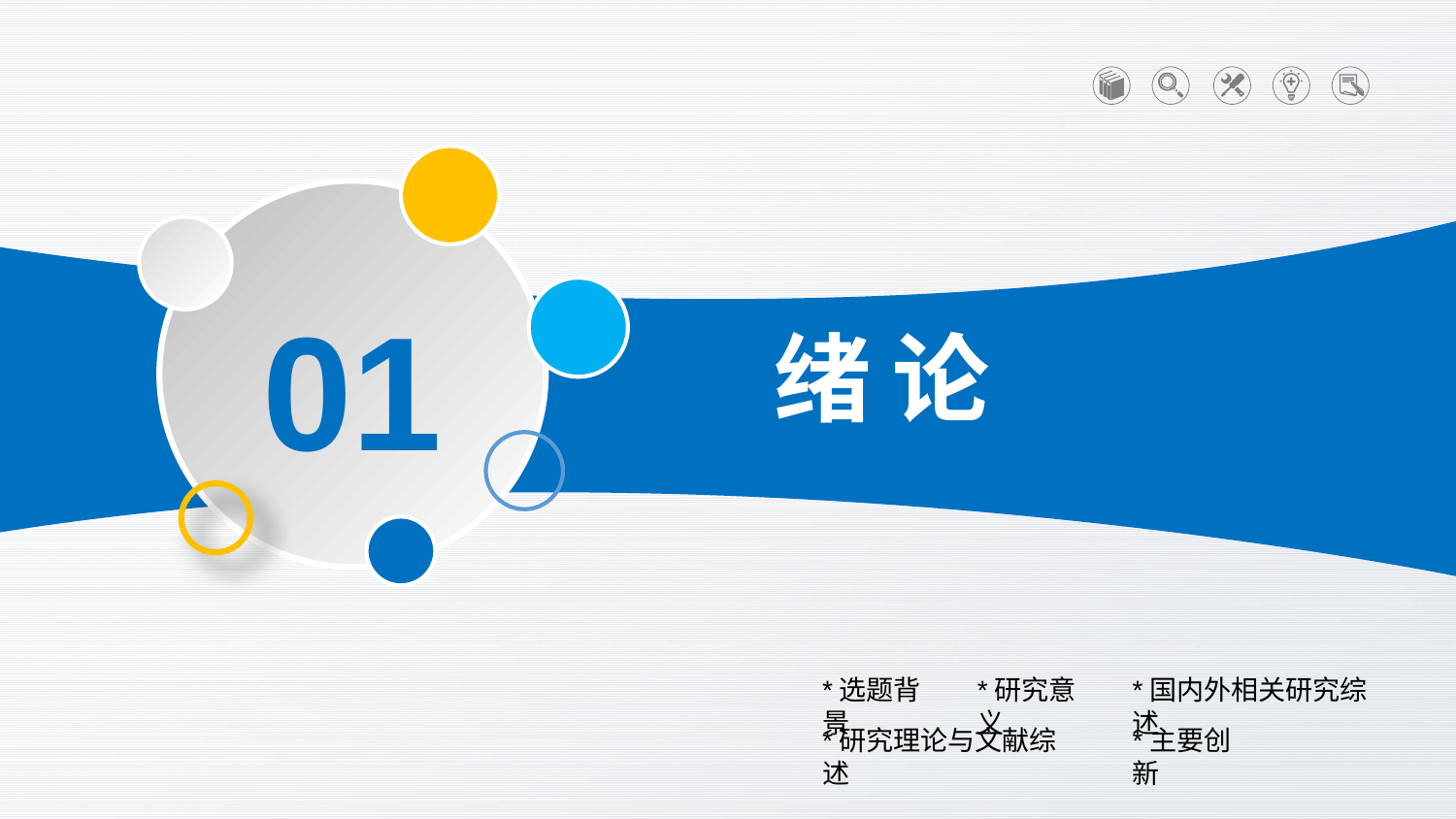

01
绪 论

*选题背景
*研究意义
*国内外相关研究综述
*研究理论与文献综述
*主要创新